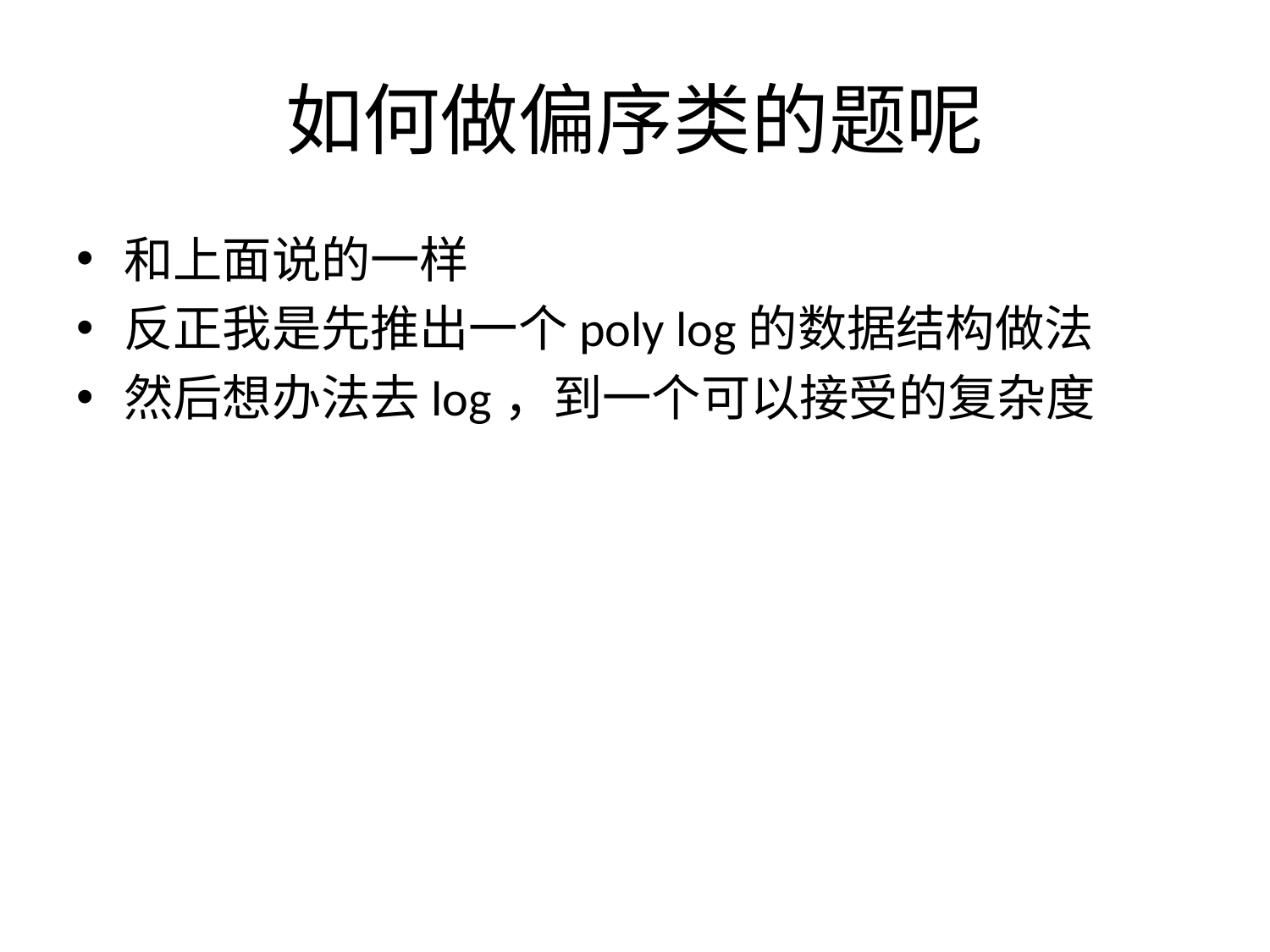

# 如何做偏序类的题呢
和上面说的一样
反正我是先推出一个poly log的数据结构做法
然后想办法去log，到一个可以接受的复杂度